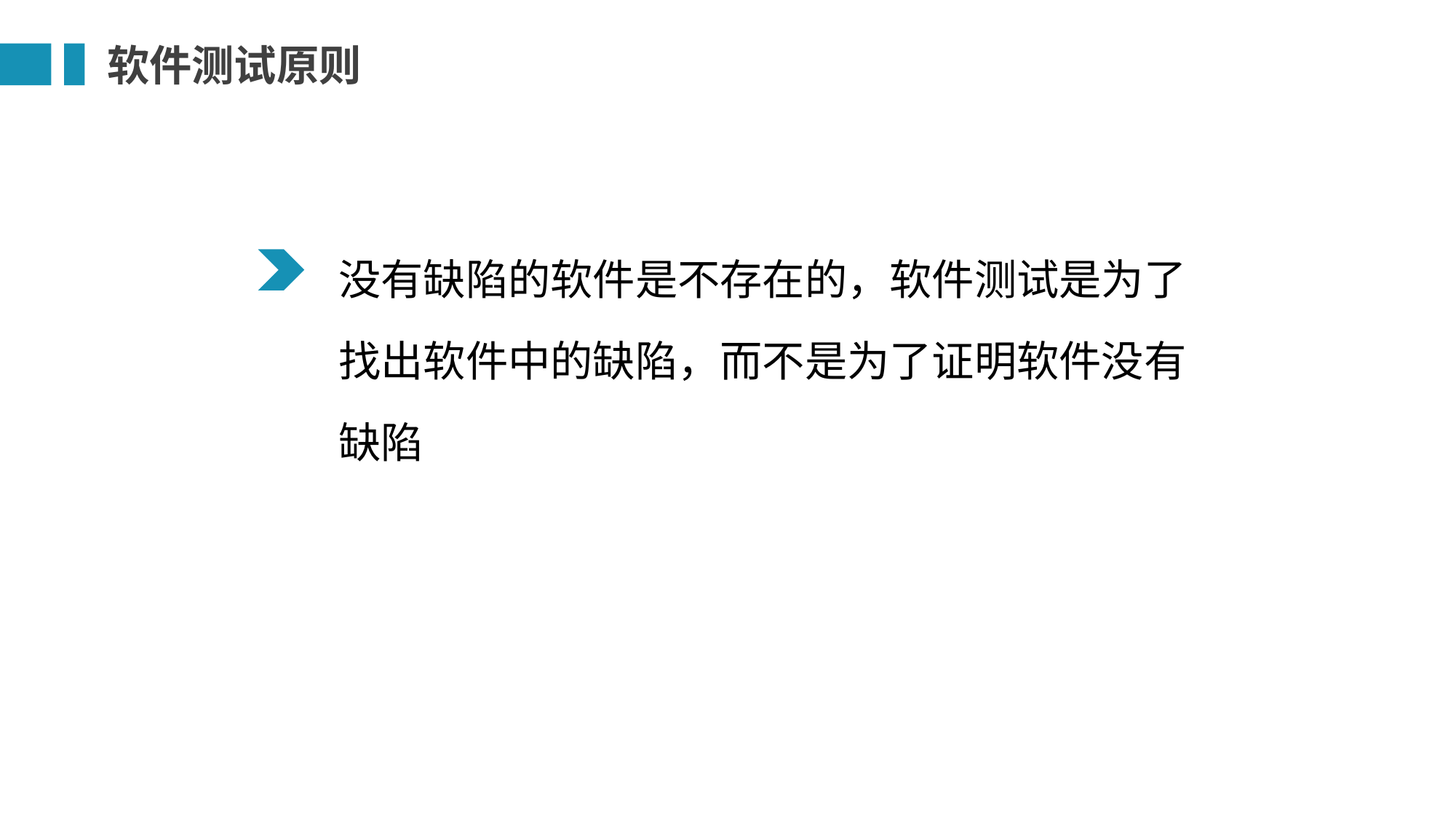

软件测试原则

没有缺陷的软件是不存在的，软件测试是为了找出软件中的缺陷，而不是为了证明软件没有缺陷

69